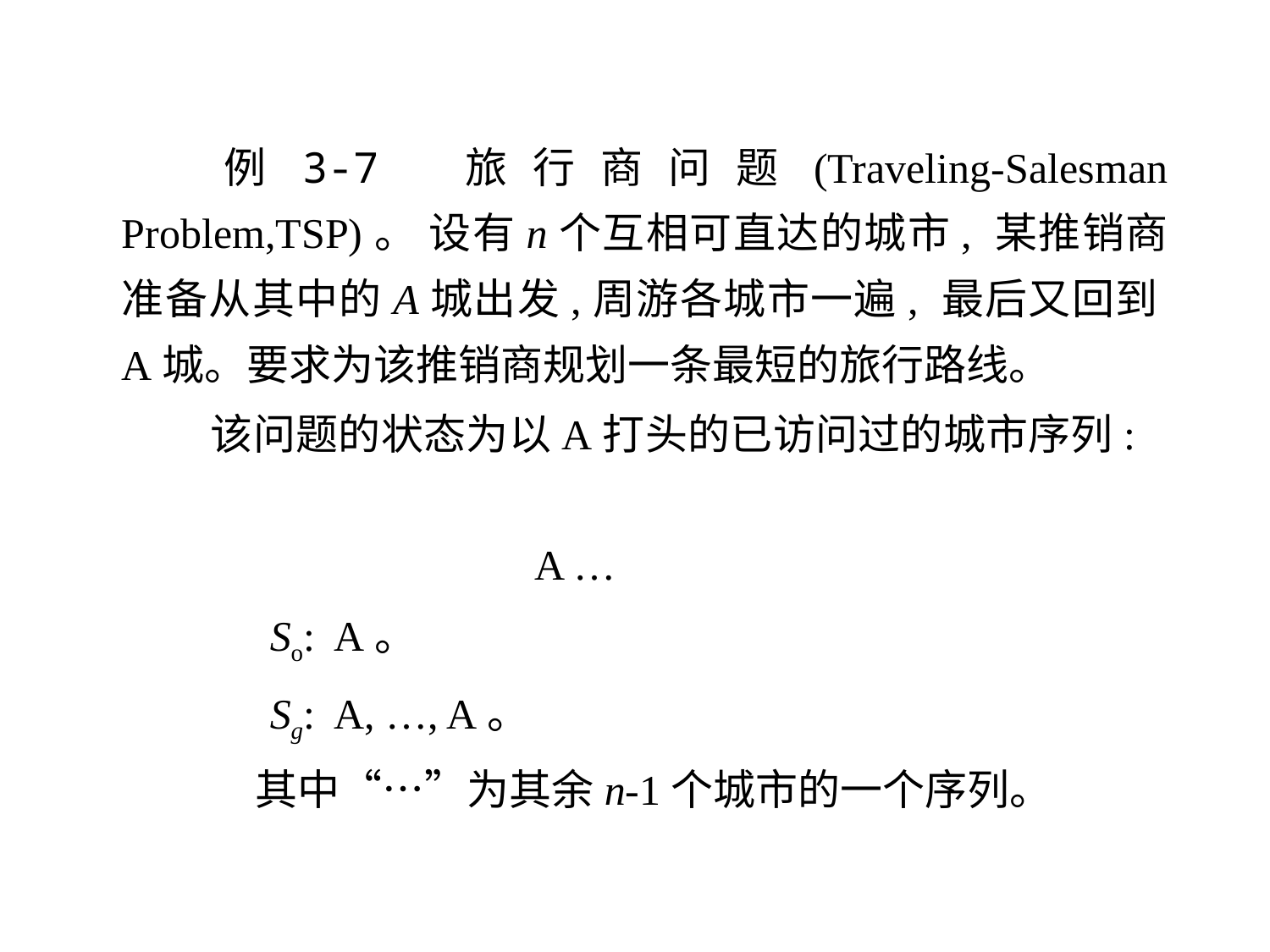

例3-7 旅行商问题(Traveling-Salesman Problem,TSP)。 设有n个互相可直达的城市, 某推销商准备从其中的A城出发,周游各城市一遍, 最后又回到A城。要求为该推销商规划一条最短的旅行路线。
        该问题的状态为以A打头的已访问过的城市序列:
                                       A …
              So:  A。
              Sg:  A, …, A。
             其中“…”为其余n-1个城市的一个序列。